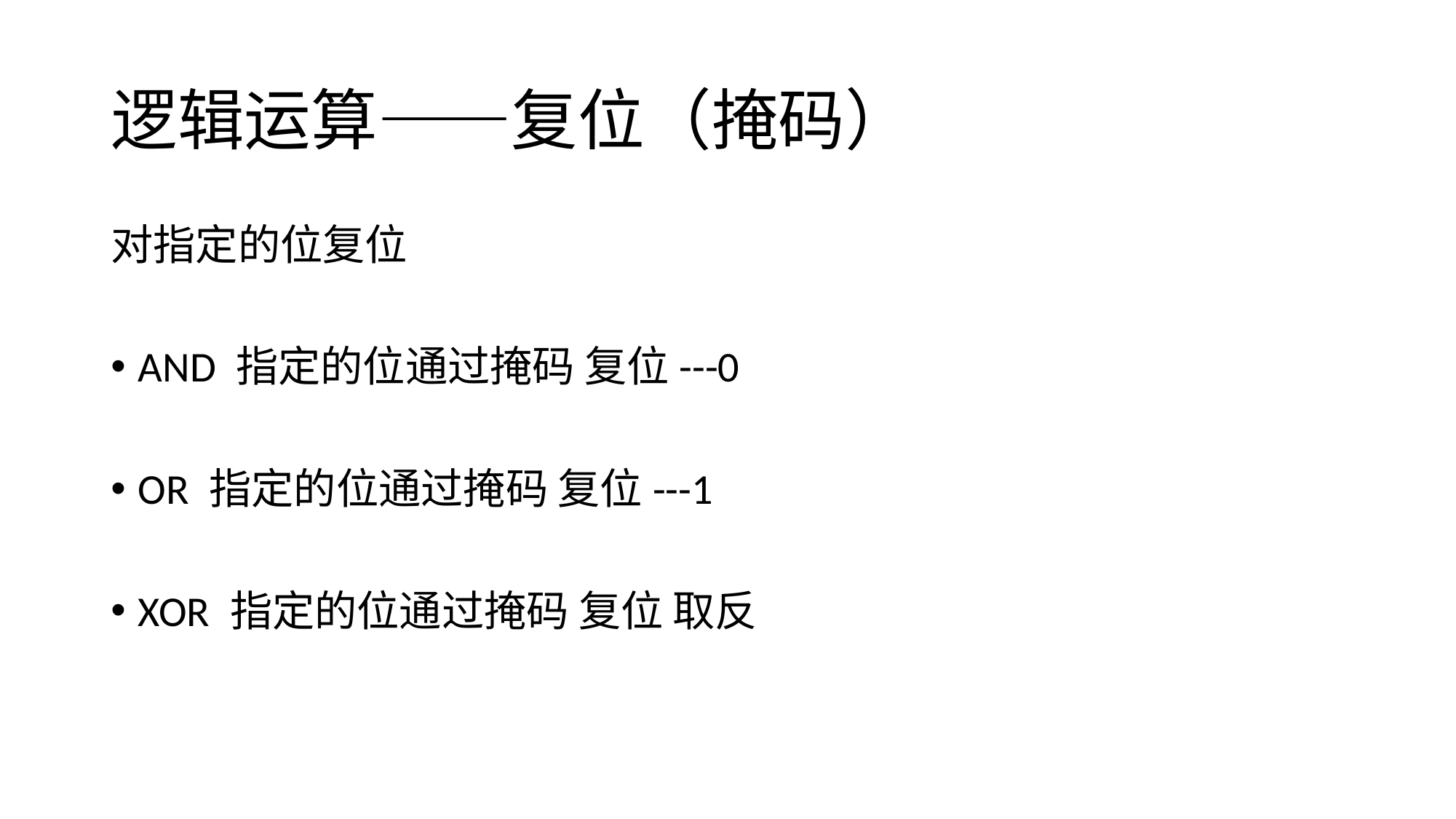

# 逻辑运算——复位（掩码）
对指定的位复位

AND 指定的位通过掩码 复位---0

OR 指定的位通过掩码 复位---1

XOR 指定的位通过掩码 复位 取反